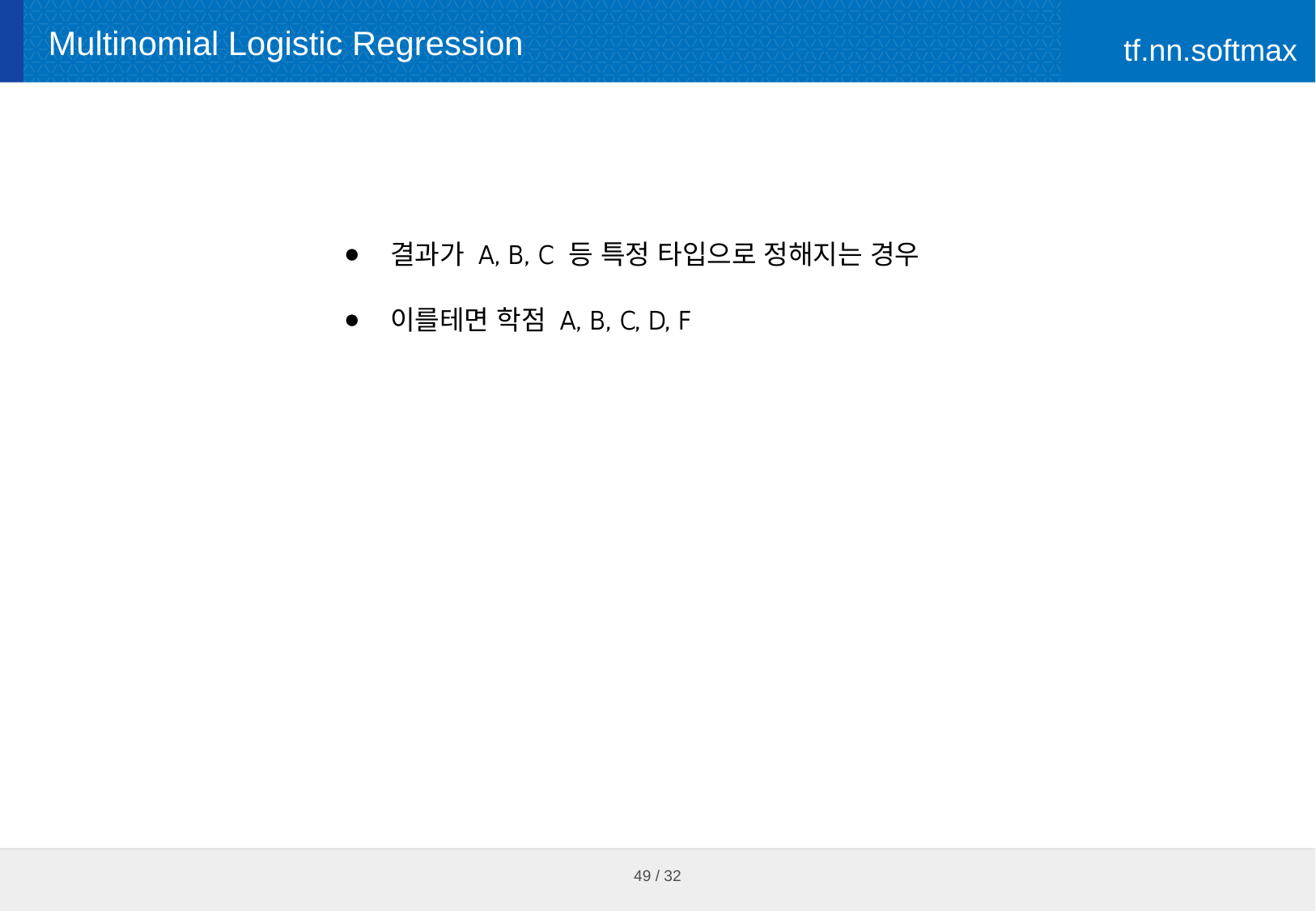

# Multinomial Logistic Regression
tf.nn.softmax
결과가 A, B, C 등 특정 타입으로 정해지는 경우

이를테면 학점 A, B, C, D, F